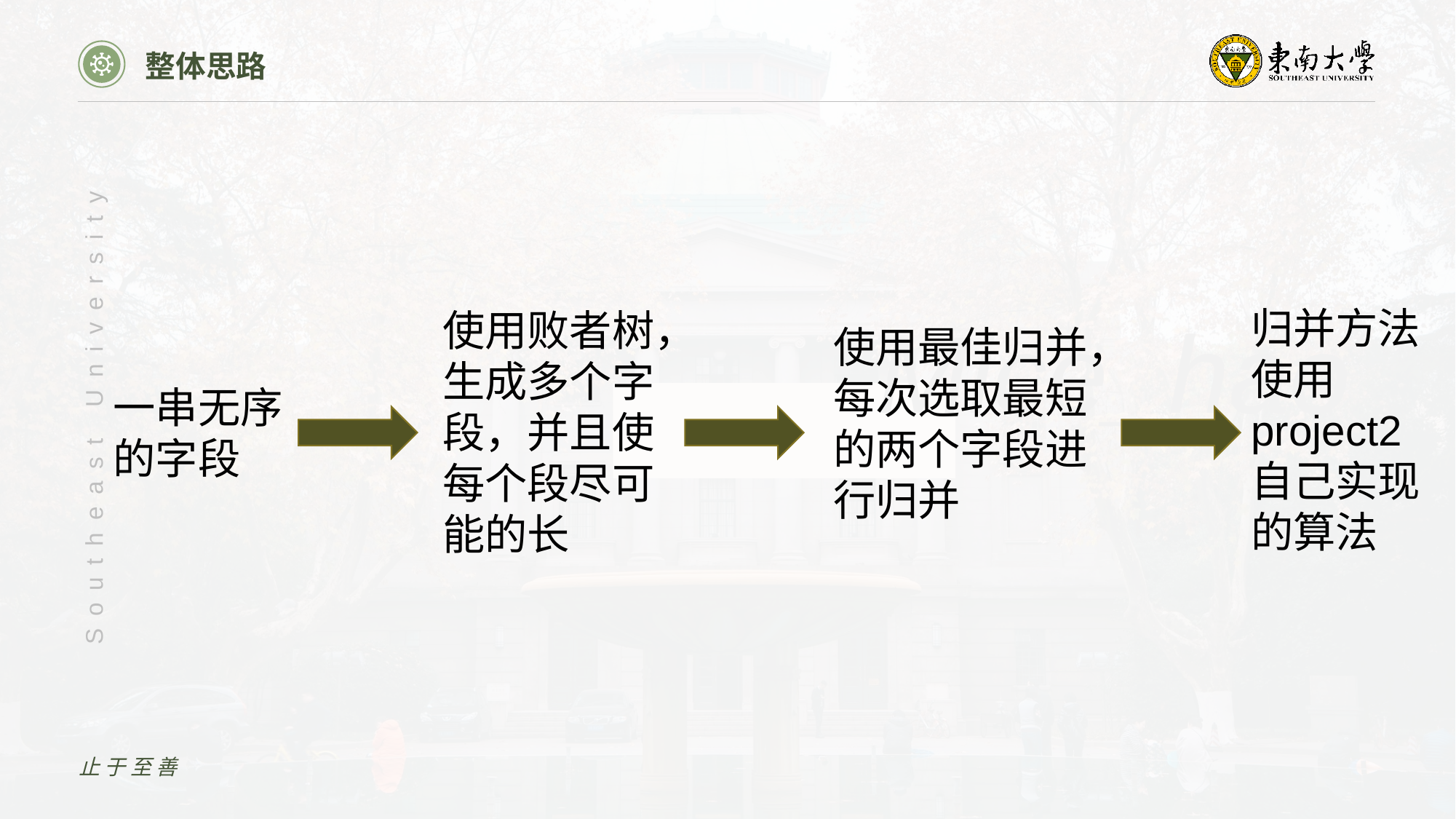

整体思路
归并方法使用project2自己实现的算法
使用败者树，生成多个字段，并且使每个段尽可能的长
Mice_hao
使用最佳归并，每次选取最短的两个字段进行归并
一串无序的字段

止于至善